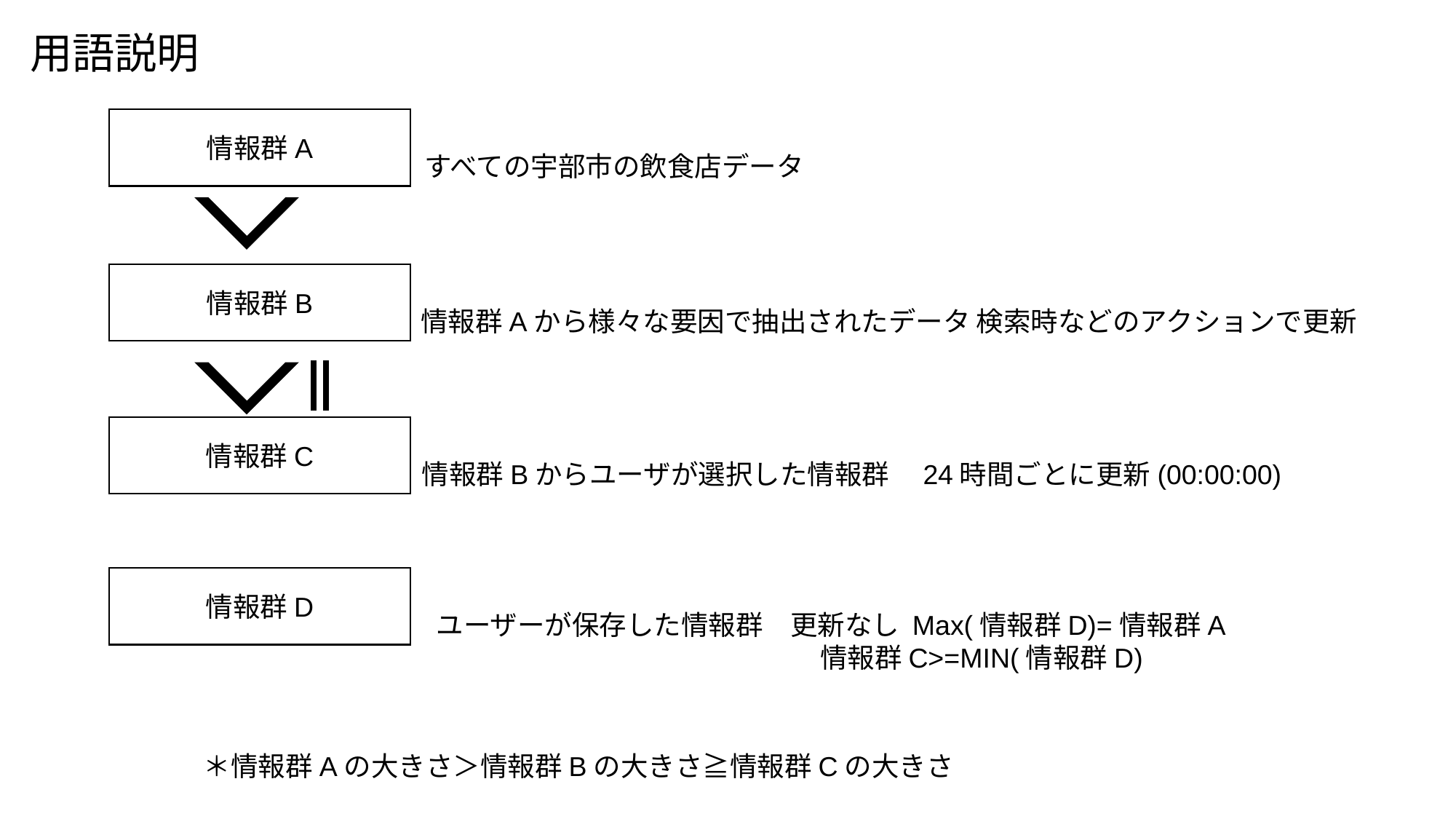

用語説明
情報群A
すべての宇部市の飲食店データ

情報群B
情報群Aから様々な要因で抽出されたデータ 検索時などのアクションで更新

情報群C
情報群Bからユーザが選択した情報群　24時間ごとに更新(00:00:00)
情報群D
ユーザーが保存した情報群　更新なし Max(情報群D)=情報群A
                                                             情報群C>=MIN(情報群D)
＊情報群Aの大きさ＞情報群Bの大きさ≧情報群Cの大きさ